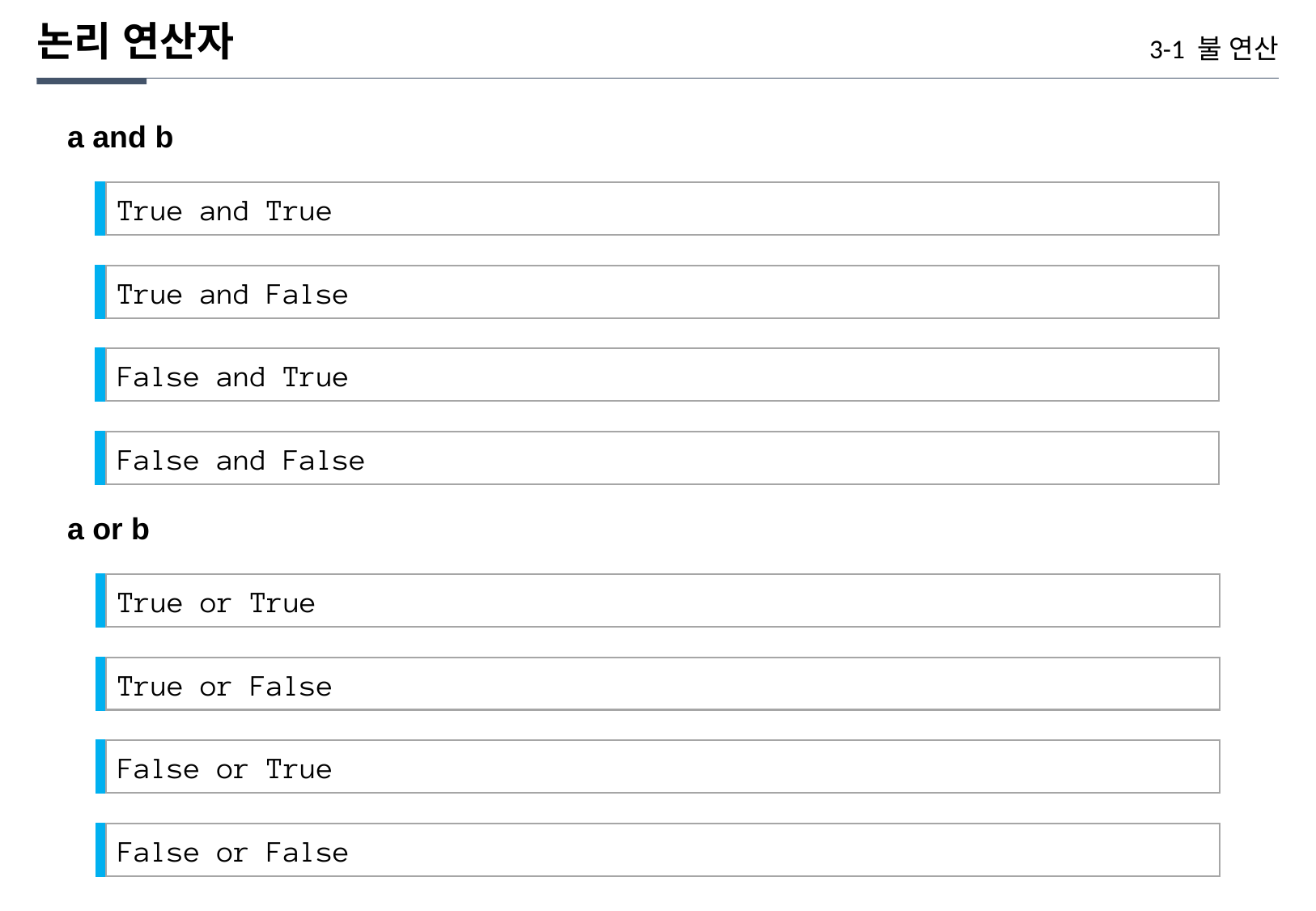

논리 연산자
3-1 불 연산
a and b

True and True

True and False

False and True

False and False
a or b

True or True

True or False

False or True

False or False